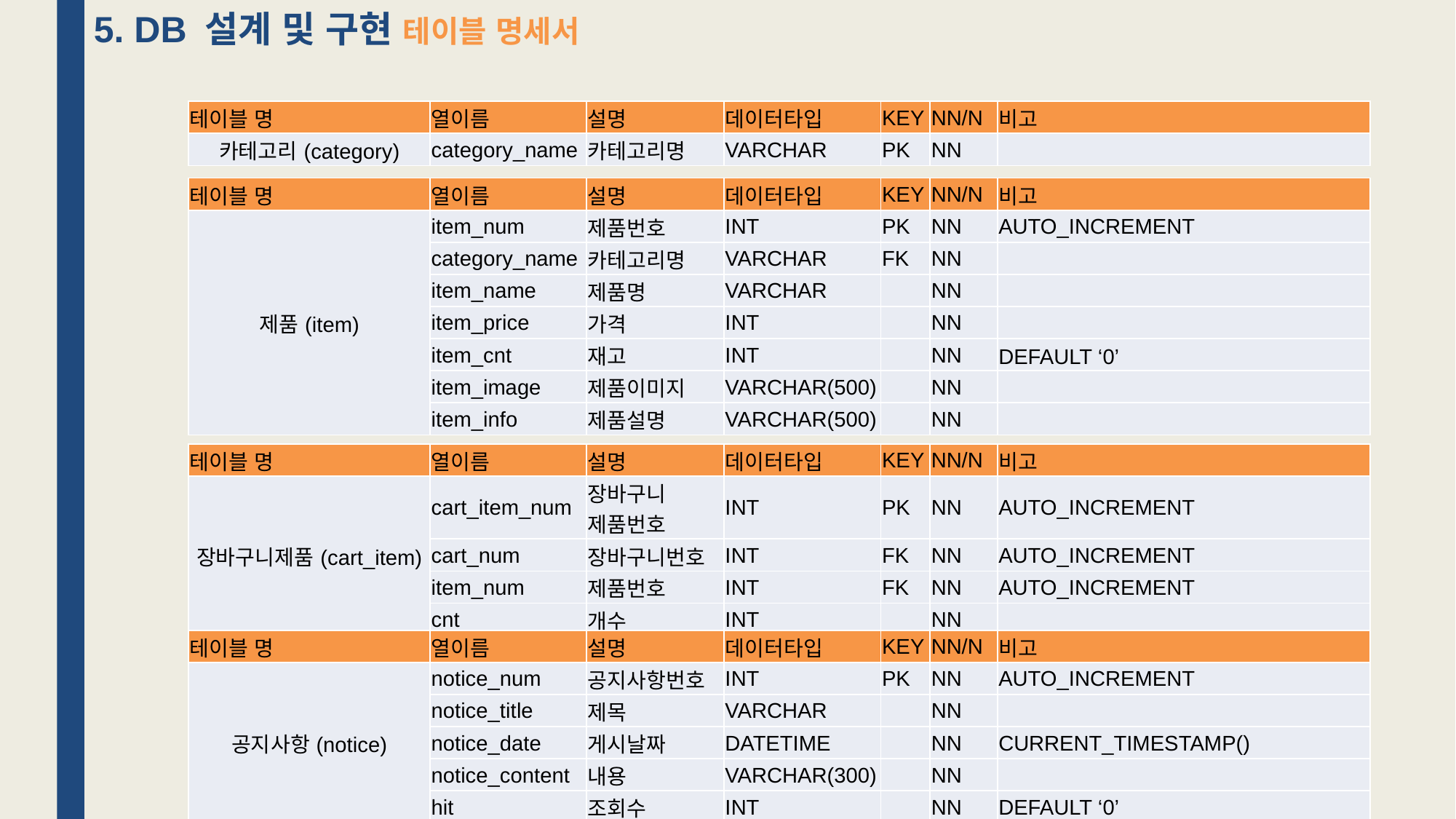

5. DB 설계 및 구현 테이블 명세서
| 테이블 명 | 열이름 | 설명 | 데이터타입 | KEY | NN/N | 비고 |
| --- | --- | --- | --- | --- | --- | --- |
| 카테고리(category) | category\_name | 카테고리명 | VARCHAR | PK | NN |  |
| 테이블 명 | 열이름 | 설명 | 데이터타입 | KEY | NN/N | 비고 |
| --- | --- | --- | --- | --- | --- | --- |
| 제품(item) | item\_num | 제품번호 | INT | PK | NN | AUTO\_INCREMENT |
|  | category\_name | 카테고리명 | VARCHAR | FK | NN |  |
|  | item\_name | 제품명 | VARCHAR |  | NN |  |
|  | item\_price | 가격 | INT |  | NN |  |
|  | item\_cnt | 재고 | INT |  | NN | DEFAULT ‘0’ |
|  | item\_image | 제품이미지 | VARCHAR(500) |  | NN |  |
|  | item\_info | 제품설명 | VARCHAR(500) |  | NN |  |
| 테이블 명 | 열이름 | 설명 | 데이터타입 | KEY | NN/N | 비고 |
| --- | --- | --- | --- | --- | --- | --- |
| 장바구니제품(cart\_item) | cart\_item\_num | 장바구니 제품번호 | INT | PK | NN | AUTO\_INCREMENT |
|  | cart\_num | 장바구니번호 | INT | FK | NN | AUTO\_INCREMENT |
|  | item\_num | 제품번호 | INT | FK | NN | AUTO\_INCREMENT |
|  | cnt | 개수 | INT |  | NN |  |
| 테이블 명 | 열이름 | 설명 | 데이터타입 | KEY | NN/N | 비고 |
| --- | --- | --- | --- | --- | --- | --- |
| 공지사항(notice) | notice\_num | 공지사항번호 | INT | PK | NN | AUTO\_INCREMENT |
|  | notice\_title | 제목 | VARCHAR |  | NN |  |
|  | notice\_date | 게시날짜 | DATETIME |  | NN | CURRENT\_TIMESTAMP() |
|  | notice\_content | 내용 | VARCHAR(300) |  | NN |  |
|  | hit | 조회수 | INT |  | NN | DEFAULT ‘0’ |